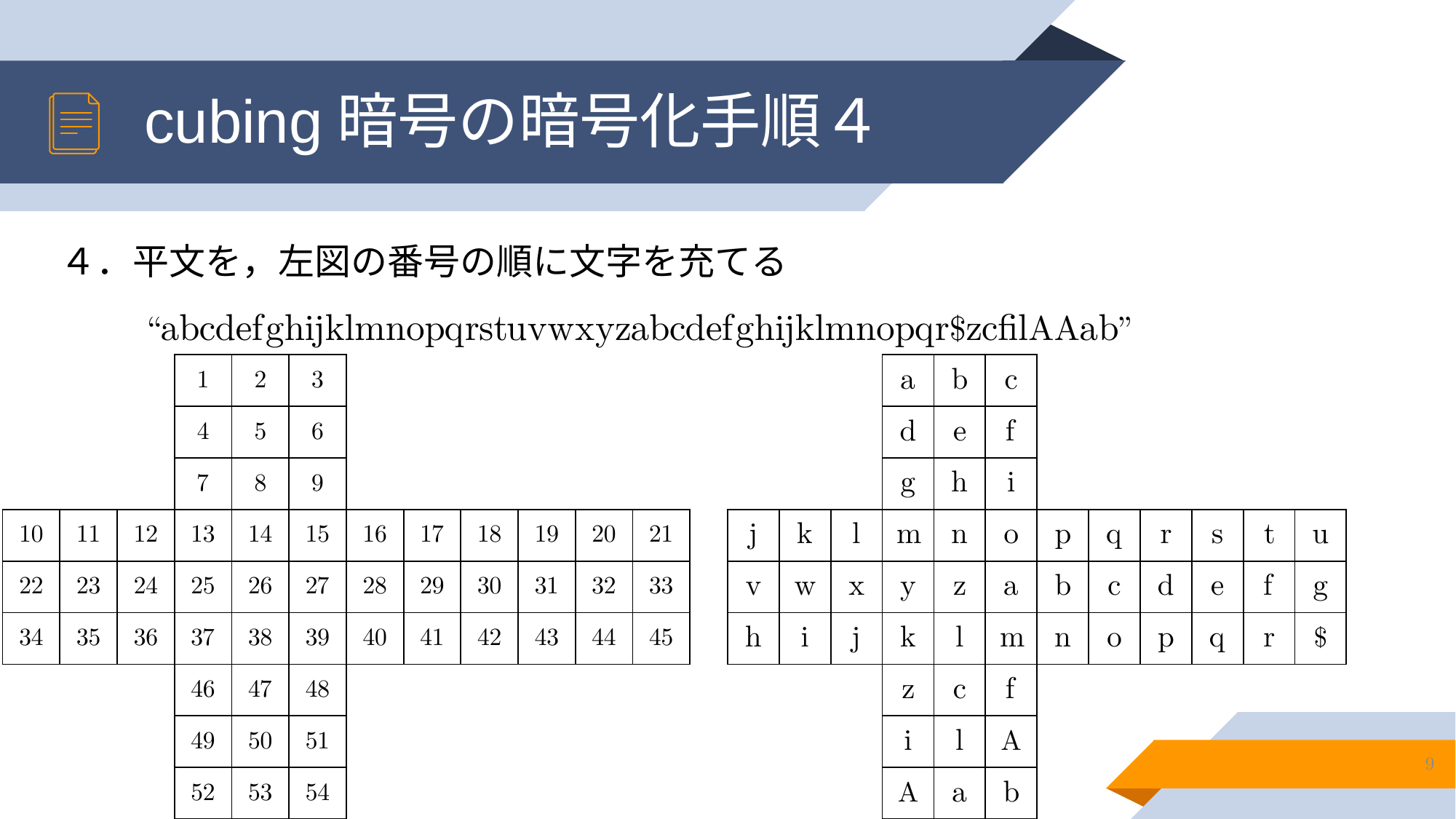

# cubing暗号の暗号化手順４

４．平文を，左図の番号の順に文字を充てる
“abcdefghijklmnopqrstuvwxyzabcdefghijklmnopqr$zcfilAAab”
|  |  |  | 1 | 2 | 3 |  |  |  |  |  |  |
| --- | --- | --- | --- | --- | --- | --- | --- | --- | --- | --- | --- |
|  |  |  | 4 | 5 | 6 |  |  |  |  |  |  |
|  |  |  | 7 | 8 | 9 |  |  |  |  |  |  |
| 10 | 11 | 12 | 13 | 14 | 15 | 16 | 17 | 18 | 19 | 20 | 21 |
| 22 | 23 | 24 | 25 | 26 | 27 | 28 | 29 | 30 | 31 | 32 | 33 |
| 34 | 35 | 36 | 37 | 38 | 39 | 40 | 41 | 42 | 43 | 44 | 45 |
|  |  |  | 46 | 47 | 48 |  |  |  |  |  |  |
|  |  |  | 49 | 50 | 51 |  |  |  |  |  |  |
|  |  |  | 52 | 53 | 54 |  |  |  |  |  |  |
|  |  |  | a | b | c |  |  |  |  |  |  |
| --- | --- | --- | --- | --- | --- | --- | --- | --- | --- | --- | --- |
|  |  |  | d | e | f |  |  |  |  |  |  |
|  |  |  | g | h | i |  |  |  |  |  |  |
| j | k | l | m | n | o | p | q | r | s | t | u |
| v | w | x | y | z | a | b | c | d | e | f | g |
| h | i | j | k | l | m | n | o | p | q | r | $ |
|  |  |  | z | c | f |  |  |  |  |  |  |
|  |  |  | i | l | A |  |  |  |  |  |  |
|  |  |  | A | a | b |  |  |  |  |  |  |
9